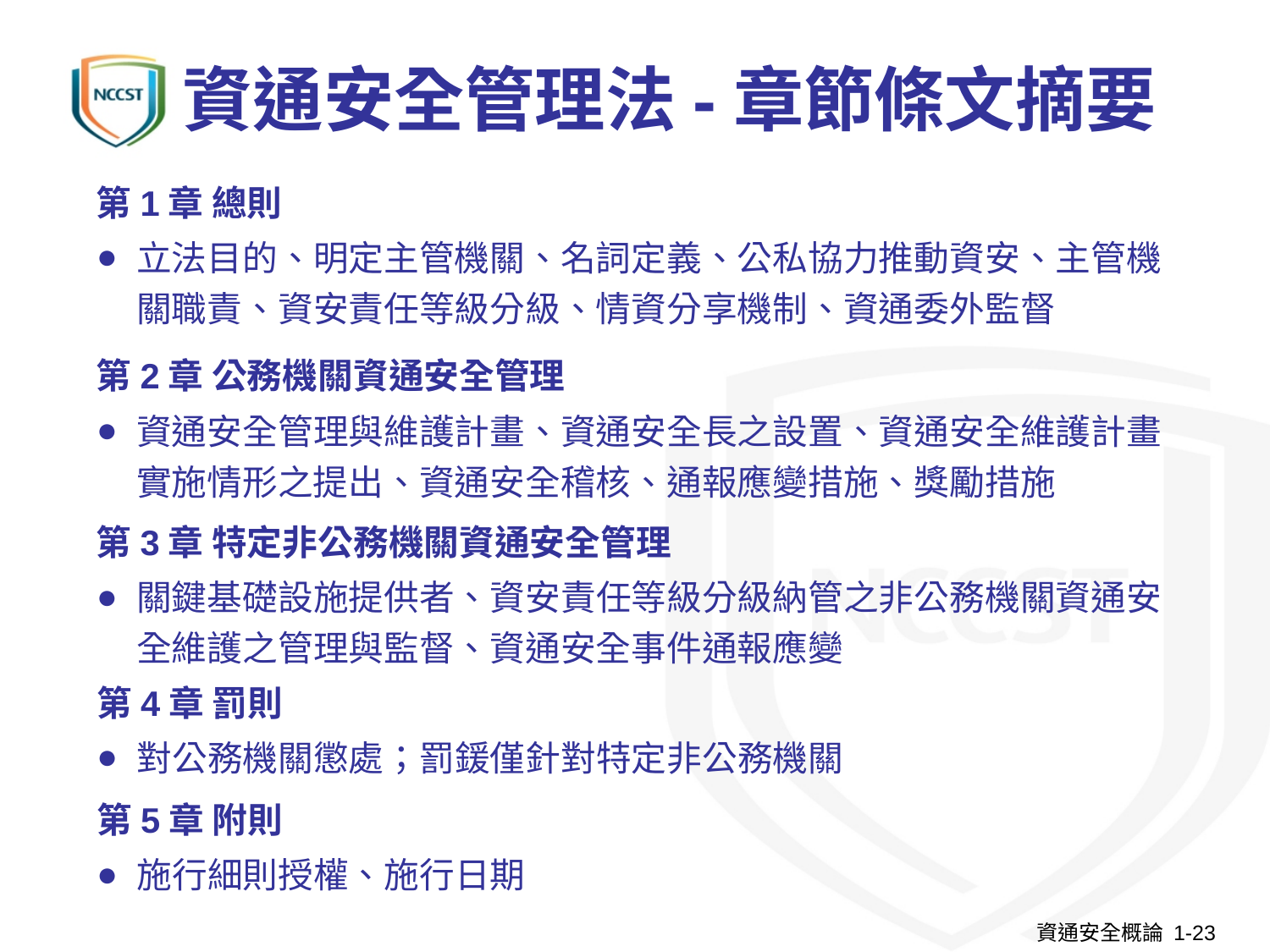

# 資通安全管理法-章節條文摘要
第1章 總則
立法目的、明定主管機關、名詞定義、公私協力推動資安、主管機關職責、資安責任等級分級、情資分享機制、資通委外監督
第2章 公務機關資通安全管理
資通安全管理與維護計畫、資通安全長之設置、資通安全維護計畫實施情形之提出、資通安全稽核、通報應變措施、獎勵措施
第3章 特定非公務機關資通安全管理
關鍵基礎設施提供者、資安責任等級分級納管之非公務機關資通安全維護之管理與監督、資通安全事件通報應變
第4章 罰則
對公務機關懲處；罰鍰僅針對特定非公務機關
第5章 附則
施行細則授權、施行日期